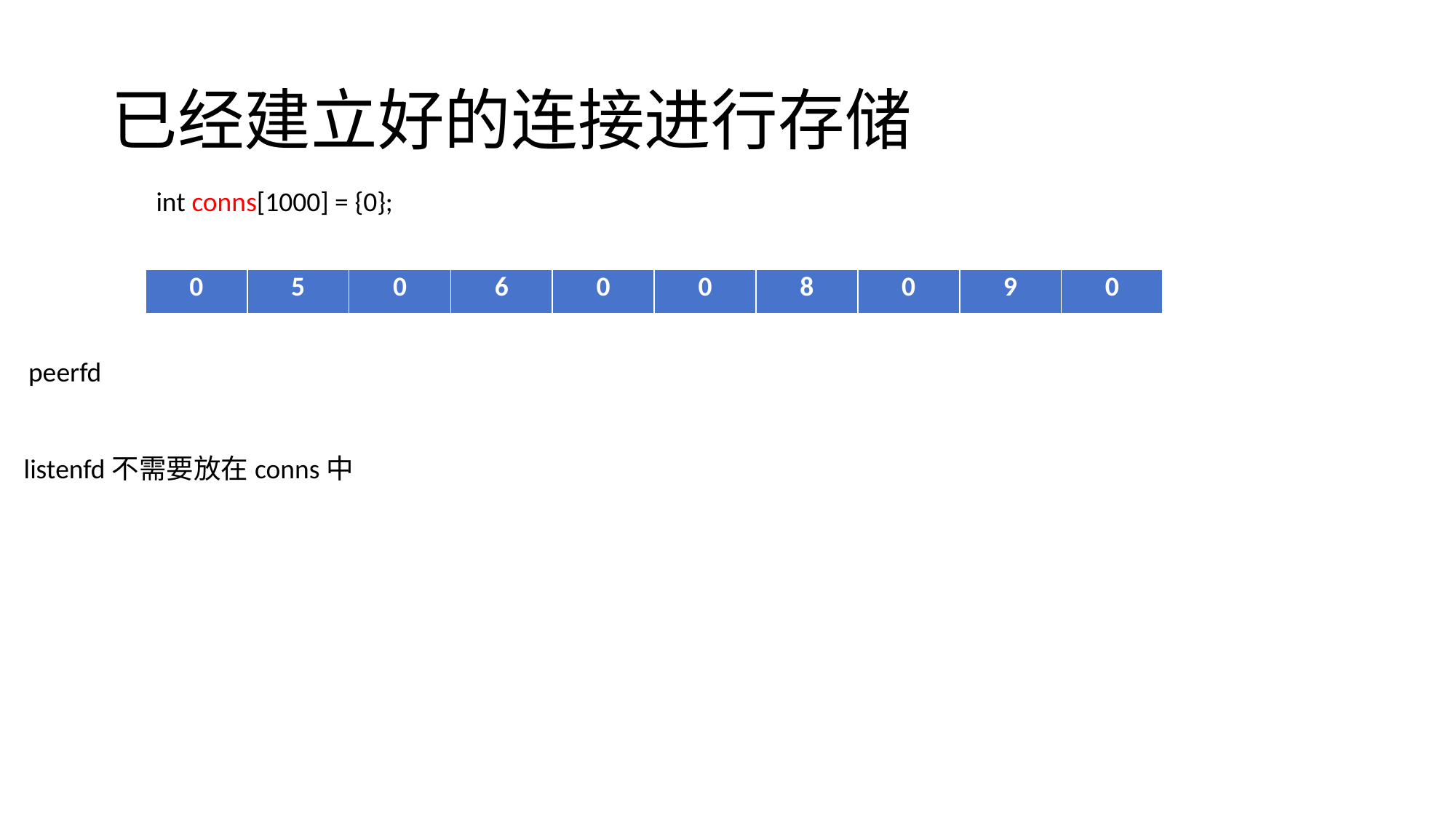

# 已经建立好的连接进行存储
int conns[1000] = {0};
| 0 | 5 | 0 | 6 | 0 | 0 | 8 | 0 | 9 | 0 |
| --- | --- | --- | --- | --- | --- | --- | --- | --- | --- |
peerfd
listenfd不需要放在conns中